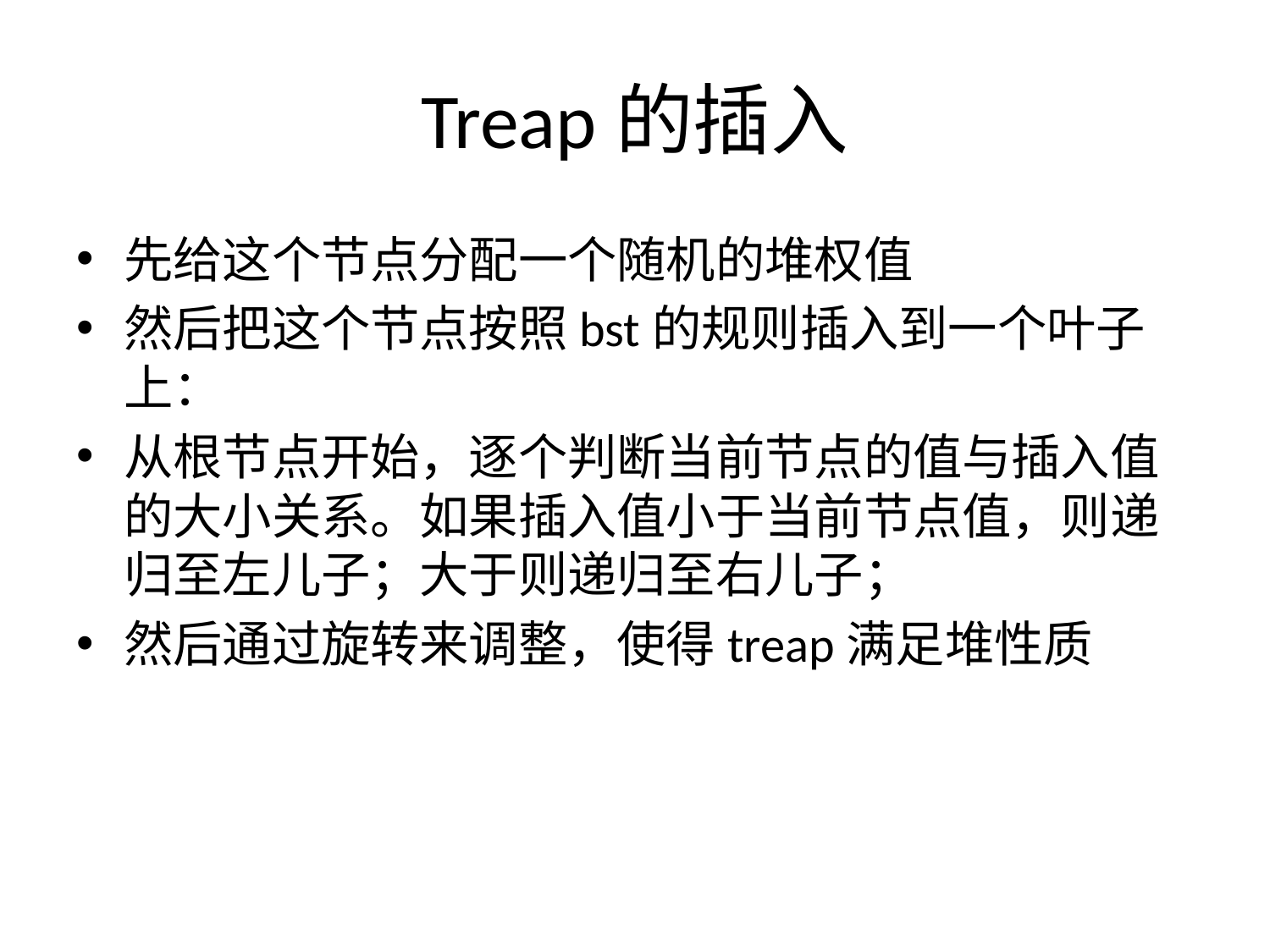

# Treap的插入
先给这个节点分配一个随机的堆权值
然后把这个节点按照bst的规则插入到一个叶子上：
从根节点开始，逐个判断当前节点的值与插入值的大小关系。如果插入值小于当前节点值，则递归至左儿子；大于则递归至右儿子；
然后通过旋转来调整，使得treap满足堆性质